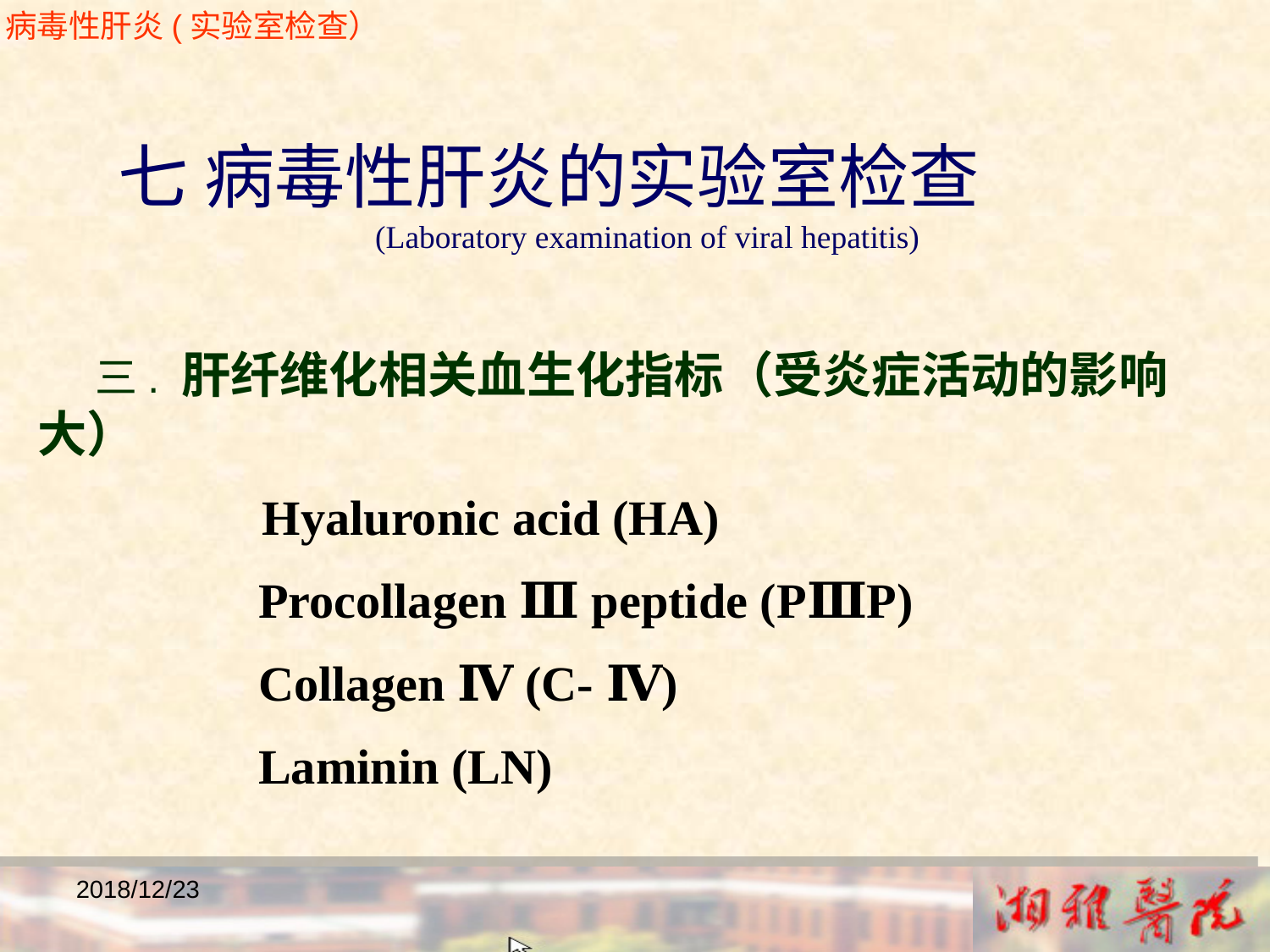

病毒性肝炎(实验室检查）
    七 病毒性肝炎的实验室检查
                                      (Laboratory examination of viral hepatitis)

     三. 肝纤维化相关血生化指标（受炎症活动的影响大）
                   Hyaluronic acid (HA)
                  Procollagen Ⅲ peptide (PⅢP)
                  Collagen Ⅳ (C- Ⅳ)
                  Laminin (LN)
2018/12/23